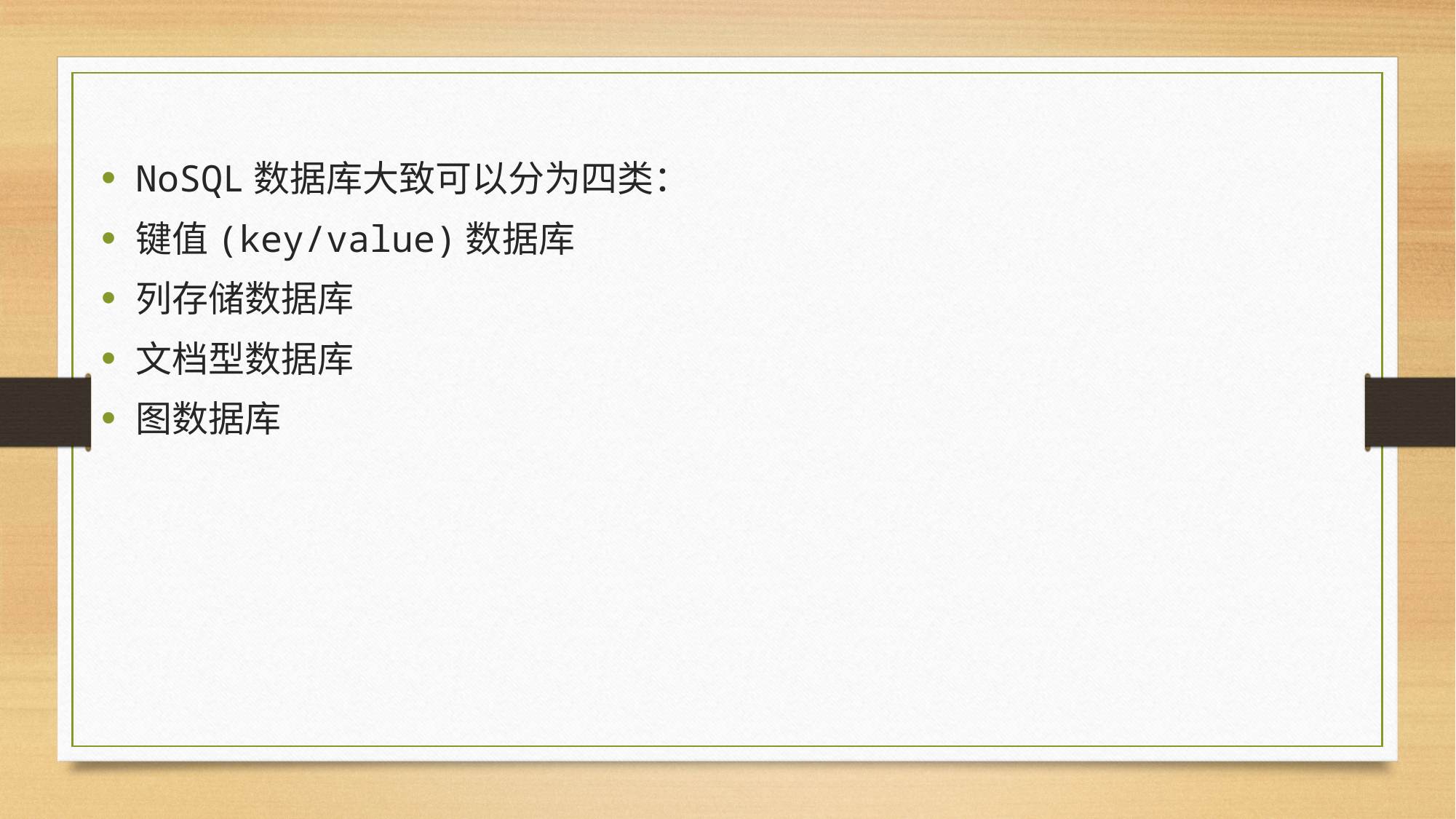

#
NoSQL数据库大致可以分为四类：
键值(key/value)数据库
列存储数据库
文档型数据库
图数据库